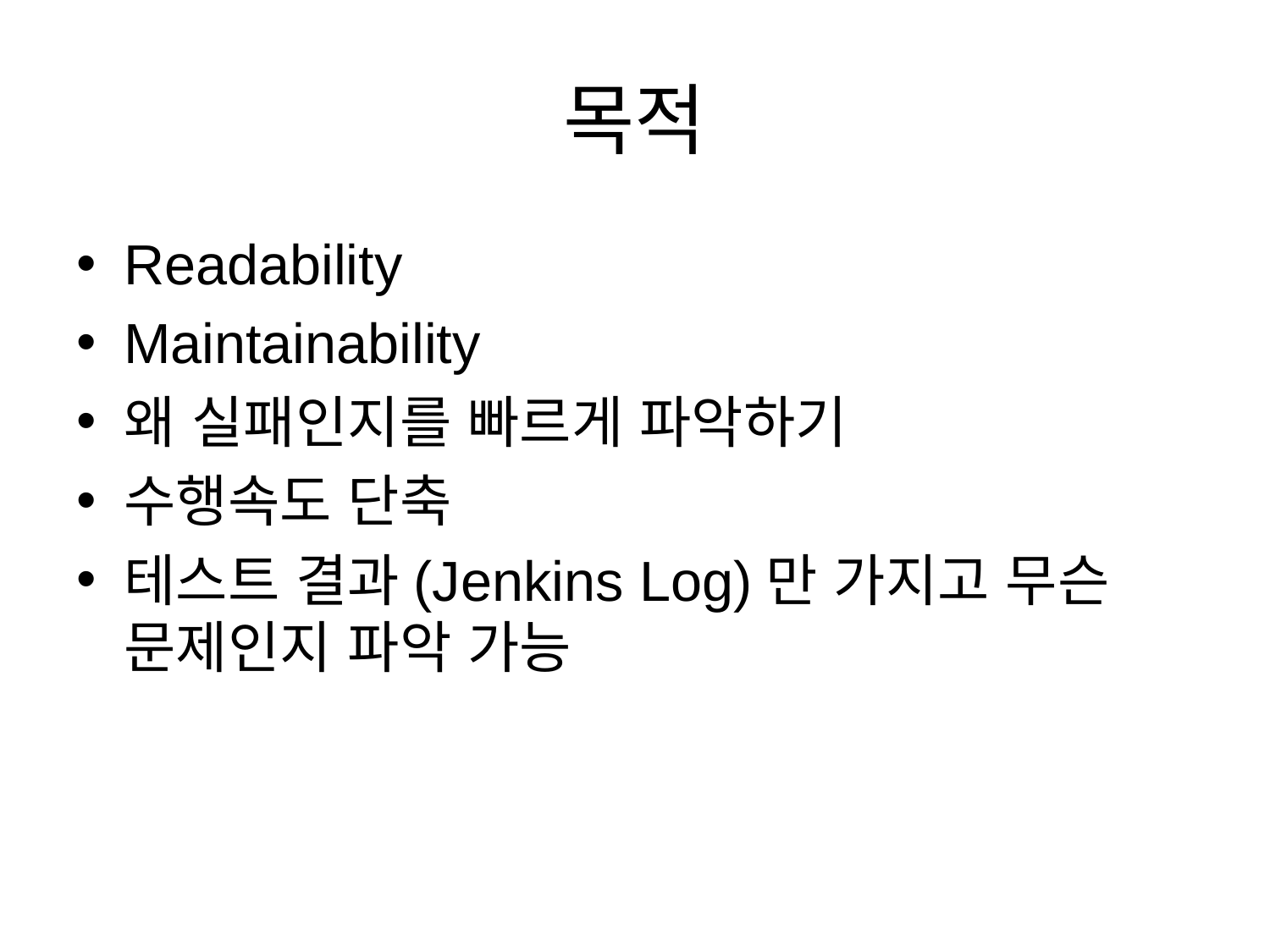

# 목적
Readability
Maintainability
왜 실패인지를 빠르게 파악하기
수행속도 단축
테스트 결과(Jenkins Log)만 가지고 무슨 문제인지 파악 가능